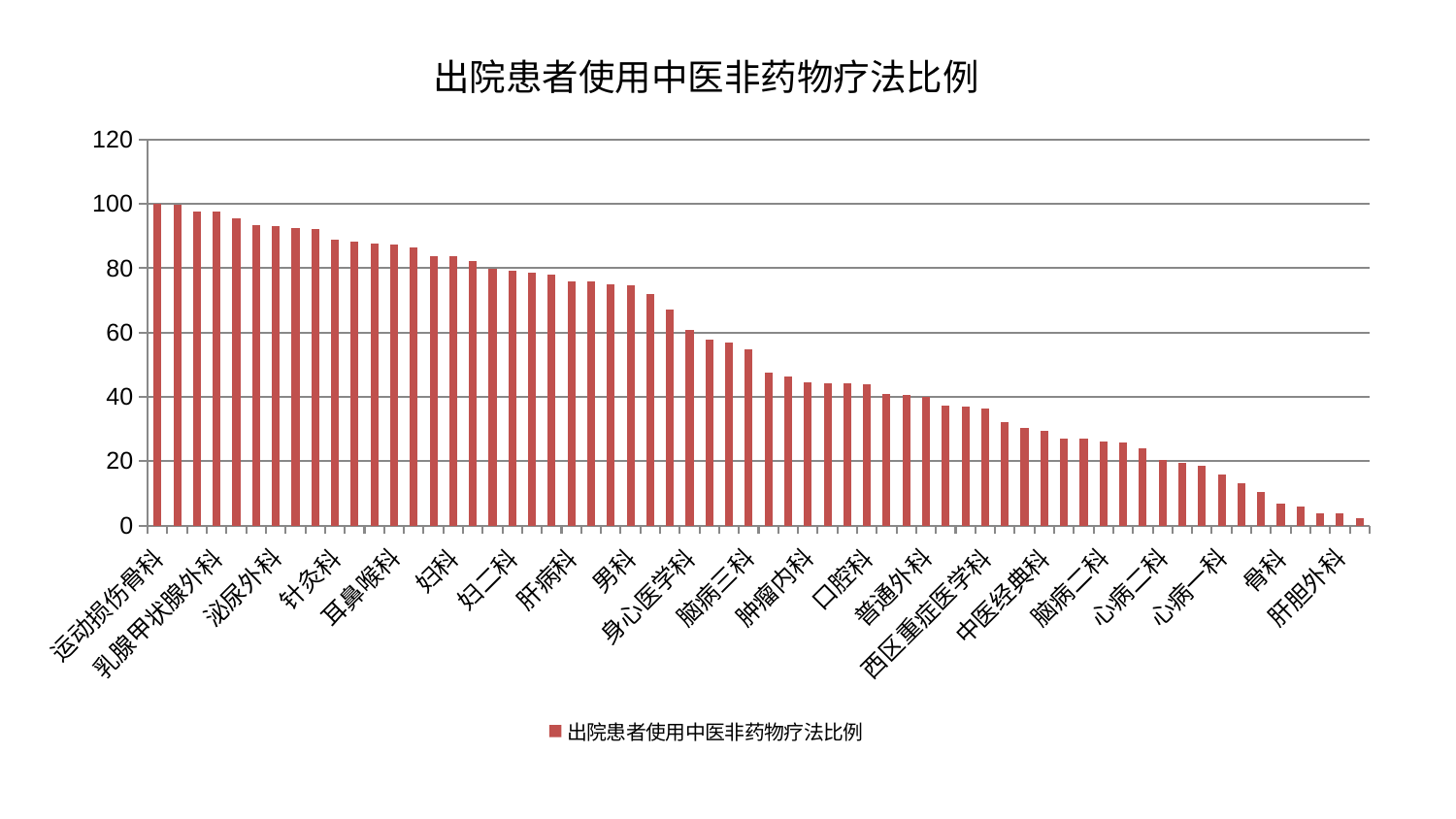

### Chart: 出院患者使用中医非药物疗法比例

| Category | 出院患者使用中医非药物疗法比例 |
|---|---|
| 运动损伤骨科 | 100.0 |
| 神经内科 | 99.60754252556787 |
| 美容皮肤科 | 97.74254885192256 |
| 乳腺甲状腺外科 | 97.72126630397496 |
| 呼吸内科 | 95.62641576749736 |
| 小儿推拿科 | 93.49876679372036 |
| 泌尿外科 | 93.17273573779305 |
| 康复科 | 92.38258456363286 |
| 妇科妇二科合并 | 92.33964842626922 |
| 针灸科 | 88.87633315214292 |
| 眼科 | 88.14430585505143 |
| 关节骨科 | 87.5418514967074 |
| 耳鼻喉科 | 87.3185098072413 |
| 心病四科 | 86.43897057341292 |
| 东区肾病科 | 83.73752875091441 |
| 妇科 | 83.69039168051077 |
| 脊柱骨科 | 82.34151164321237 |
| 产科 | 79.75343445143727 |
| 妇二科 | 79.21887922286956 |
| 肛肠科 | 78.62056006096788 |
| 微创骨科 | 78.07772660439262 |
| 肝病科 | 76.02440512976655 |
| 脾胃病科 | 75.8768585639109 |
| 东区重症医学科 | 74.92869919837032 |
| 男科 | 74.84965737145856 |
| 皮肤科 | 71.8946864688551 |
| 重症医学科 | 67.03466706105837 |
| 身心医学科 | 60.87192579795143 |
| 周围血管科 | 57.70802998117023 |
| 中医外治中心 | 56.80483658719388 |
| 脑病三科 | 54.75743753703491 |
| 治未病中心 | 47.58505336091045 |
| 小儿骨科 | 46.39963414940573 |
| 肿瘤内科 | 44.62283827430908 |
| 创伤骨科 | 44.29410938784614 |
| 儿科 | 44.10951939050675 |
| 口腔科 | 43.91433018193123 |
| 老年医学科 | 40.74167595721377 |
| 胸外科 | 40.62442022697008 |
| 普通外科 | 39.99969697016174 |
| 心血管内科 | 37.29952885510635 |
| 综合内科 | 36.91158866913186 |
| 西区重症医学科 | 36.37904969244559 |
| 推拿科 | 32.19181648438488 |
| 内分泌科 | 30.263697763741447 |
| 中医经典科 | 29.35380055313039 |
| 医院 | 27.07357507895721 |
| 肾病科 | 26.97314180913149 |
| 脑病二科 | 26.228091201309102 |
| 肾脏内科 | 25.688191616281127 |
| 神经外科 | 24.108557039926158 |
| 心病二科 | 20.319443517631015 |
| 脾胃科消化科合并 | 19.441561776852616 |
| 显微骨科 | 18.57931774364986 |
| 心病一科 | 15.824750483814825 |
| 风湿病科 | 13.20885197875131 |
| 消化内科 | 10.428187415919707 |
| 骨科 | 6.708483826472684 |
| 血液科 | 5.80403000677683 |
| 心病三科 | 3.784461896382608 |
| 肝胆外科 | 3.7575551133297456 |
| 脑病一科 | 2.2033776128395073 |
165